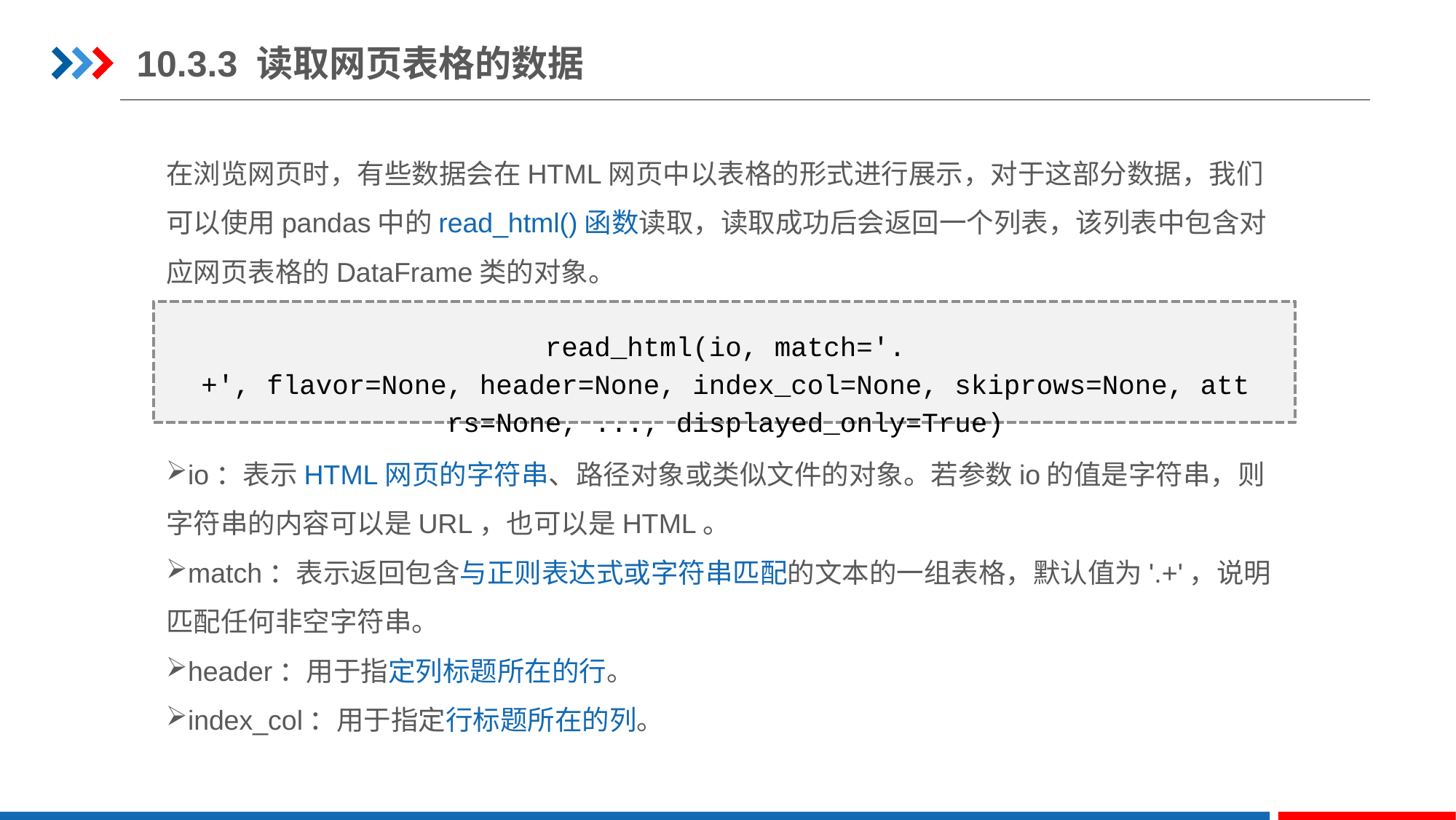

10.3.3 读取网页表格的数据
在浏览网页时，有些数据会在HTML网页中以表格的形式进行展示，对于这部分数据，我们可以使用pandas中的read_html()函数读取，读取成功后会返回一个列表，该列表中包含对应网页表格的DataFrame类的对象。

read_html(io, match='.+', flavor=None, header=None, index_col=None, skiprows=None, attrs=None, ..., displayed_only=True)
io：表示HTML网页的字符串、路径对象或类似文件的对象。若参数io的值是字符串，则字符串的内容可以是URL，也可以是HTML。
match：表示返回包含与正则表达式或字符串匹配的文本的一组表格，默认值为'.+'，说明匹配任何非空字符串。
header：用于指定列标题所在的行。
index_col：用于指定行标题所在的列。